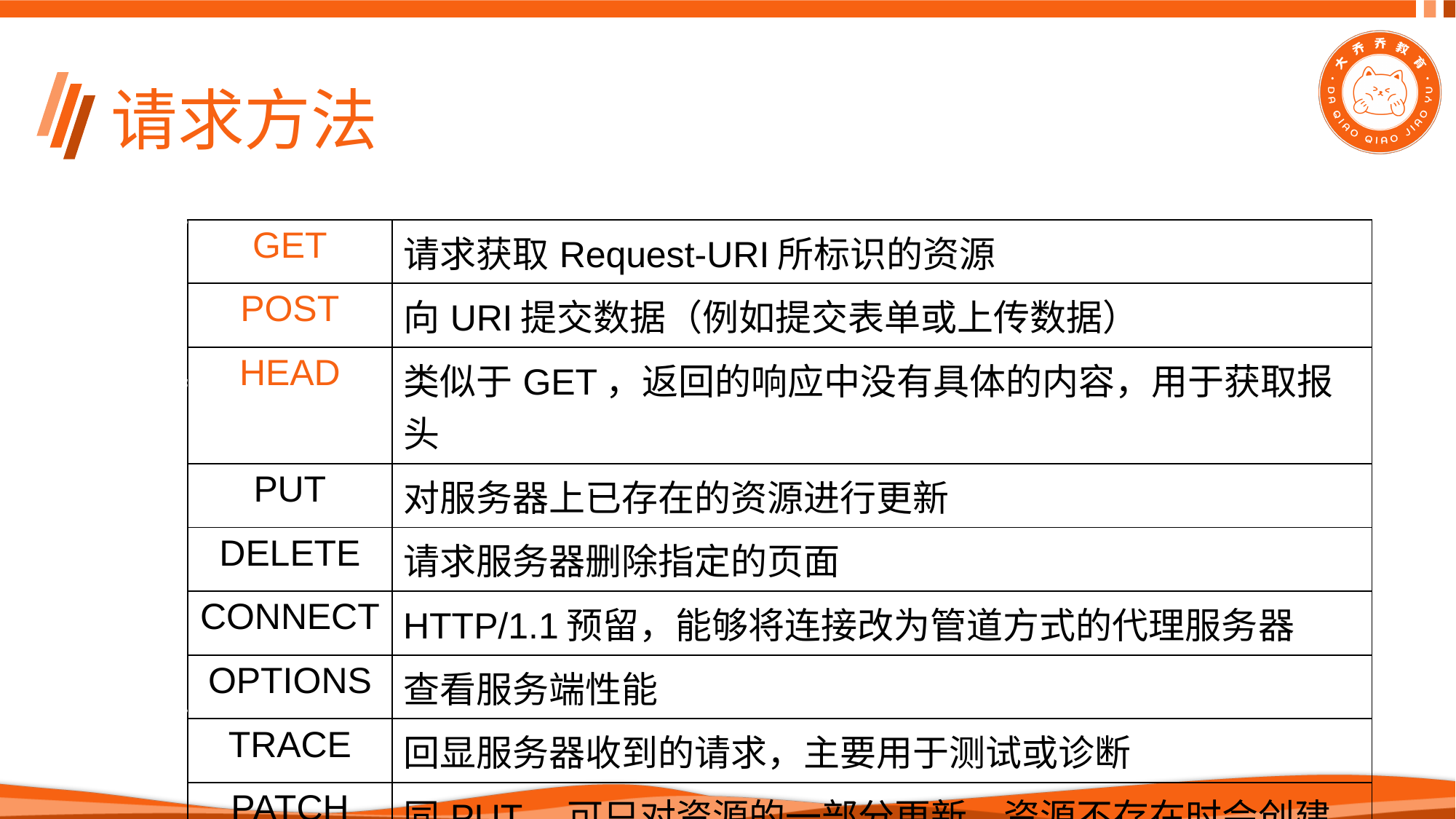

# 请求方法
| GET | 请求获取Request-URI所标识的资源 |
| --- | --- |
| POST | 向URI提交数据（例如提交表单或上传数据） |
| HEAD | 类似于GET，返回的响应中没有具体的内容，用于获取报头 |
| PUT | 对服务器上已存在的资源进行更新 |
| DELETE | 请求服务器删除指定的页面 |
| CONNECT | HTTP/1.1预留，能够将连接改为管道方式的代理服务器 |
| OPTIONS | 查看服务端性能 |
| TRACE | 回显服务器收到的请求，主要用于测试或诊断 |
| PATCH | 同PUT，可只对资源的一部分更新，资源不存在时会创建 |

http
1.0

http
1.1